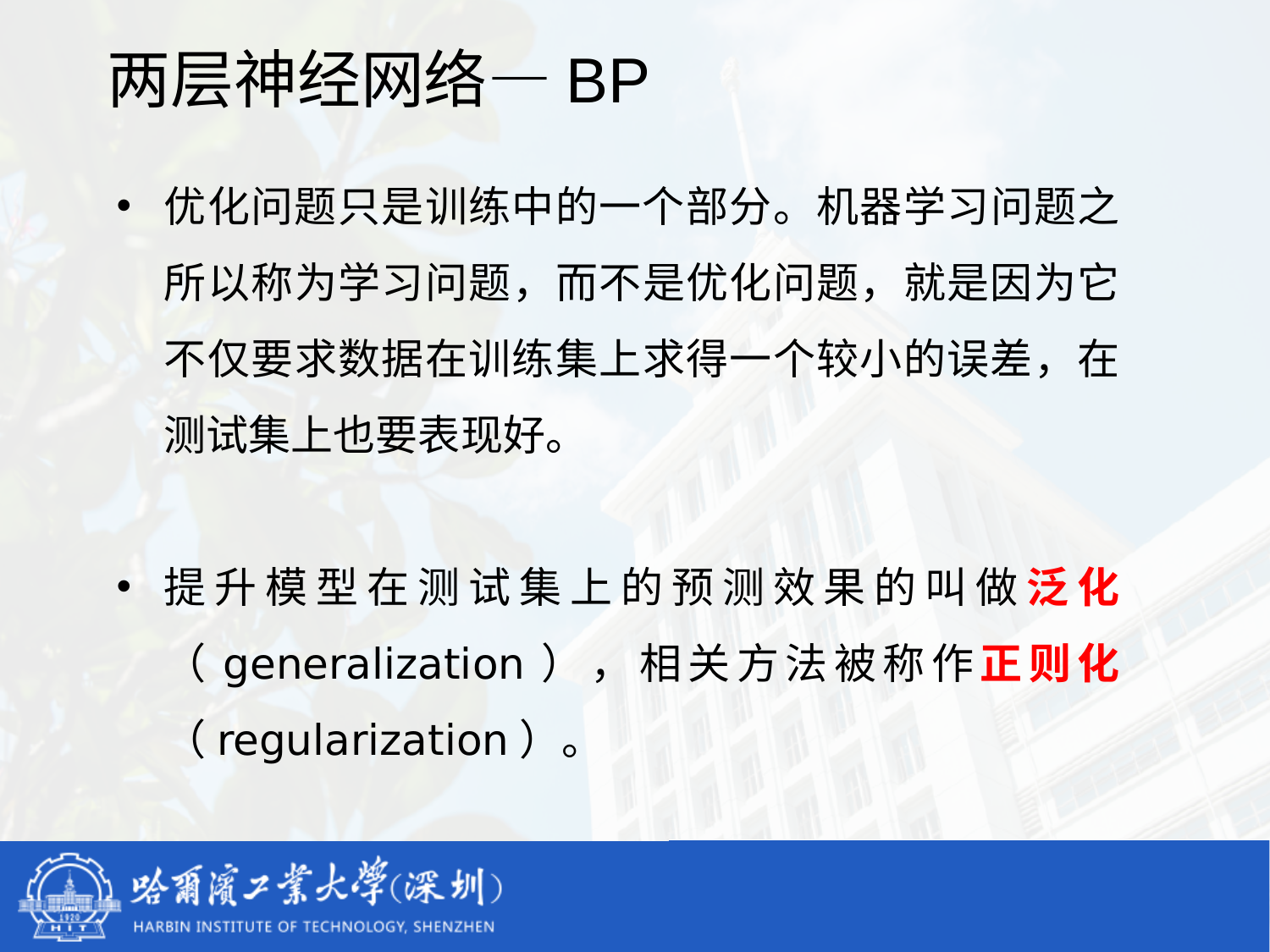

# 两层神经网络—BP
优化问题只是训练中的一个部分。机器学习问题之所以称为学习问题，而不是优化问题，就是因为它不仅要求数据在训练集上求得一个较小的误差，在测试集上也要表现好。

提升模型在测试集上的预测效果的叫做泛化（generalization），相关方法被称作正则化（regularization）。